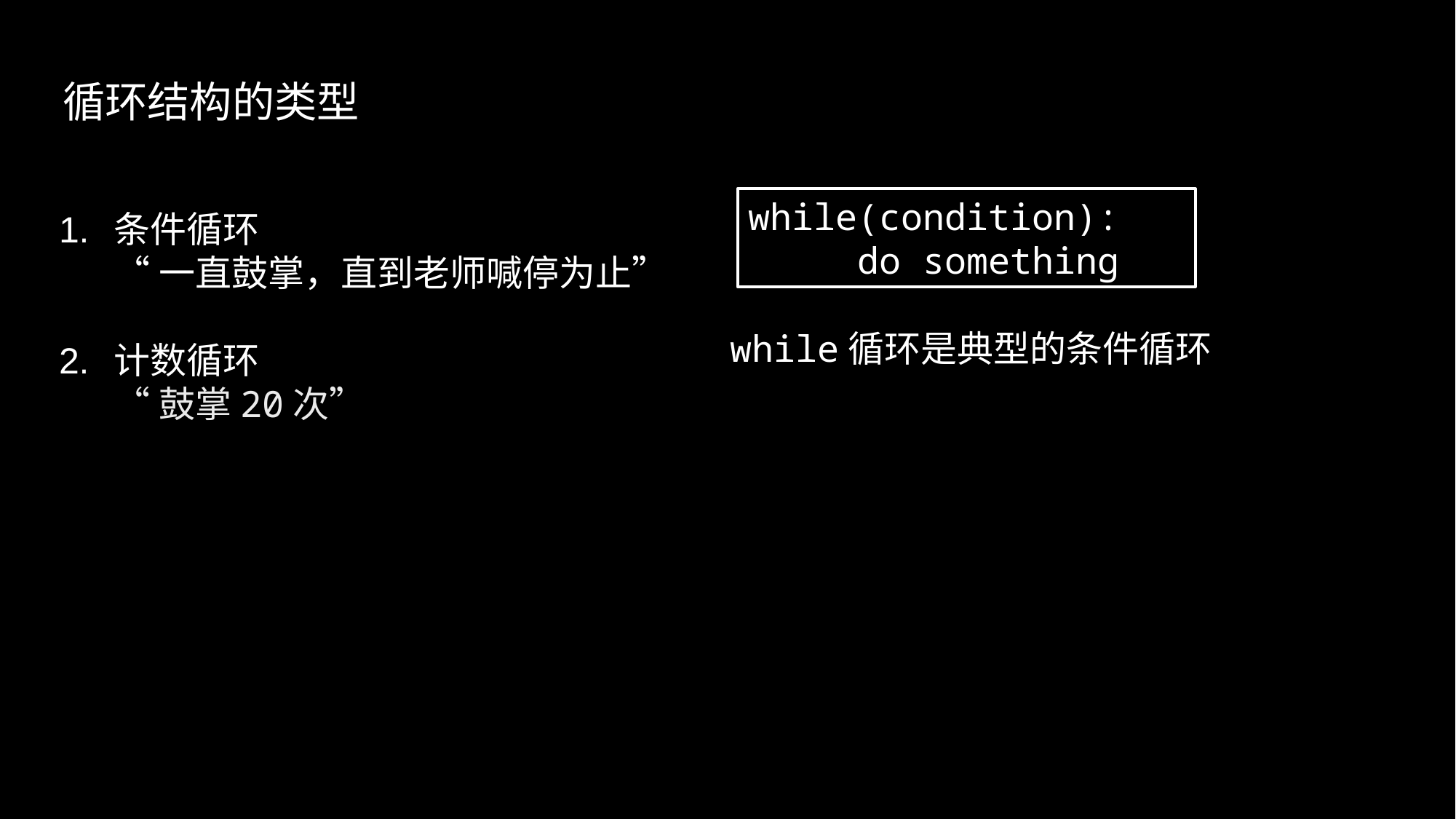

循环结构的类型
while(condition):
	do something
条件循环
“一直鼓掌，直到老师喊停为止”

计数循环
“鼓掌20次”

while循环是典型的条件循环